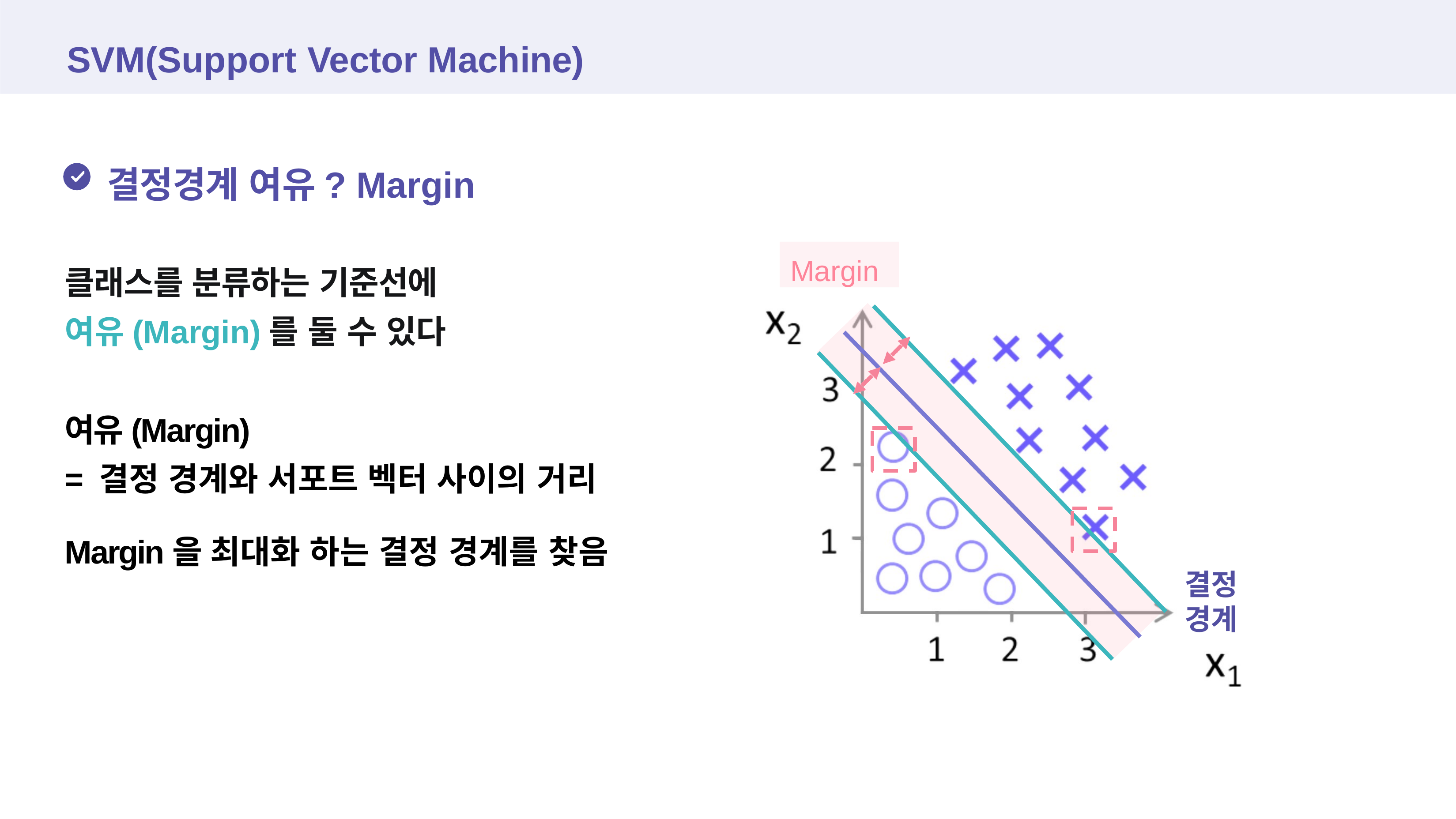

# SVM(Support Vector Machine)
결정경계 여유? Margin

Margin
클래스를 분류하는 기준선에
여유(Margin)를 둘 수 있다

여유(Margin)
= 결정 경계와 서포트 벡터 사이의 거리

Margin을 최대화 하는 결정 경계를 찾음

결정 경계